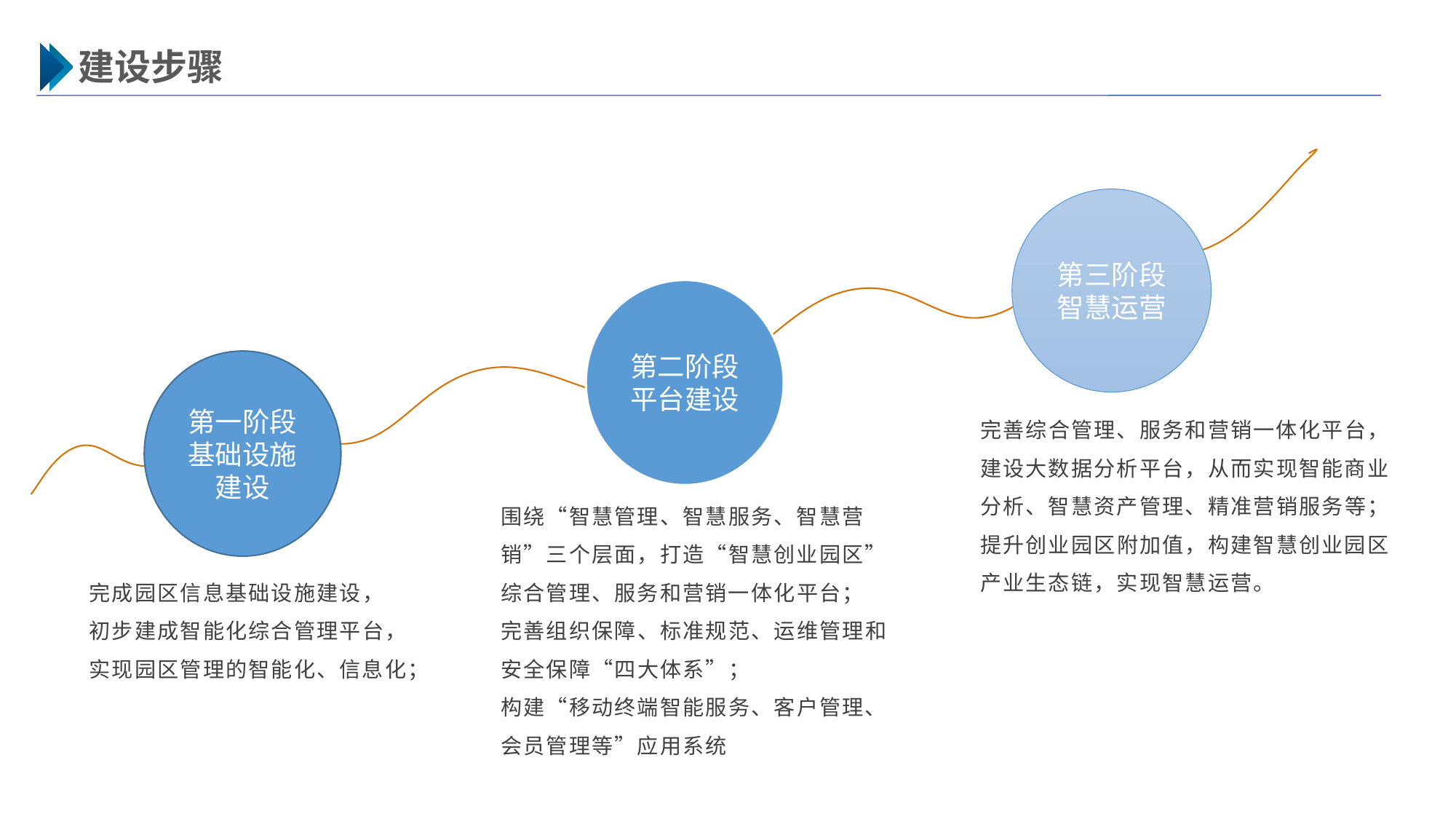

建设步骤

第三阶段
智慧运营
完善综合管理、服务和营销一体化平台，
建设大数据分析平台，从而实现智能商业分析、智慧资产管理、精准营销服务等；
提升创业园区附加值，构建智慧创业园区产业生态链，实现智慧运营。
第二阶段
平台建设
围绕“智慧管理、智慧服务、智慧营销”三个层面，打造“智慧创业园区”综合管理、服务和营销一体化平台；
完善组织保障、标准规范、运维管理和安全保障“四大体系”；
构建“移动终端智能服务、客户管理、会员管理等”应用系统
第一阶段
基础设施建设
完成园区信息基础设施建设，
初步建成智能化综合管理平台，
实现园区管理的智能化、信息化；